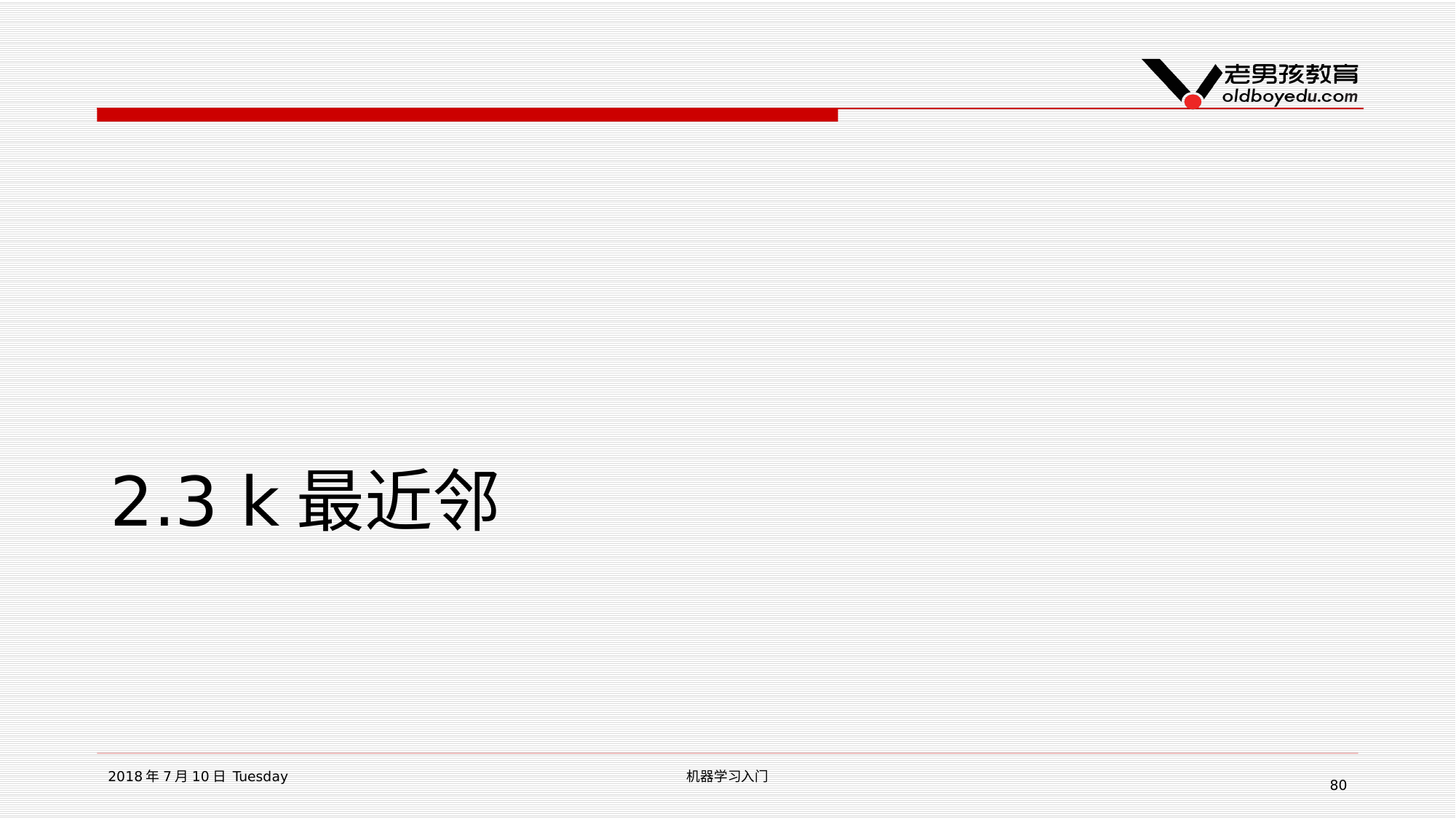

# 2.3 k最近邻

2018年7月10日 Tuesday
机器学习入门
80